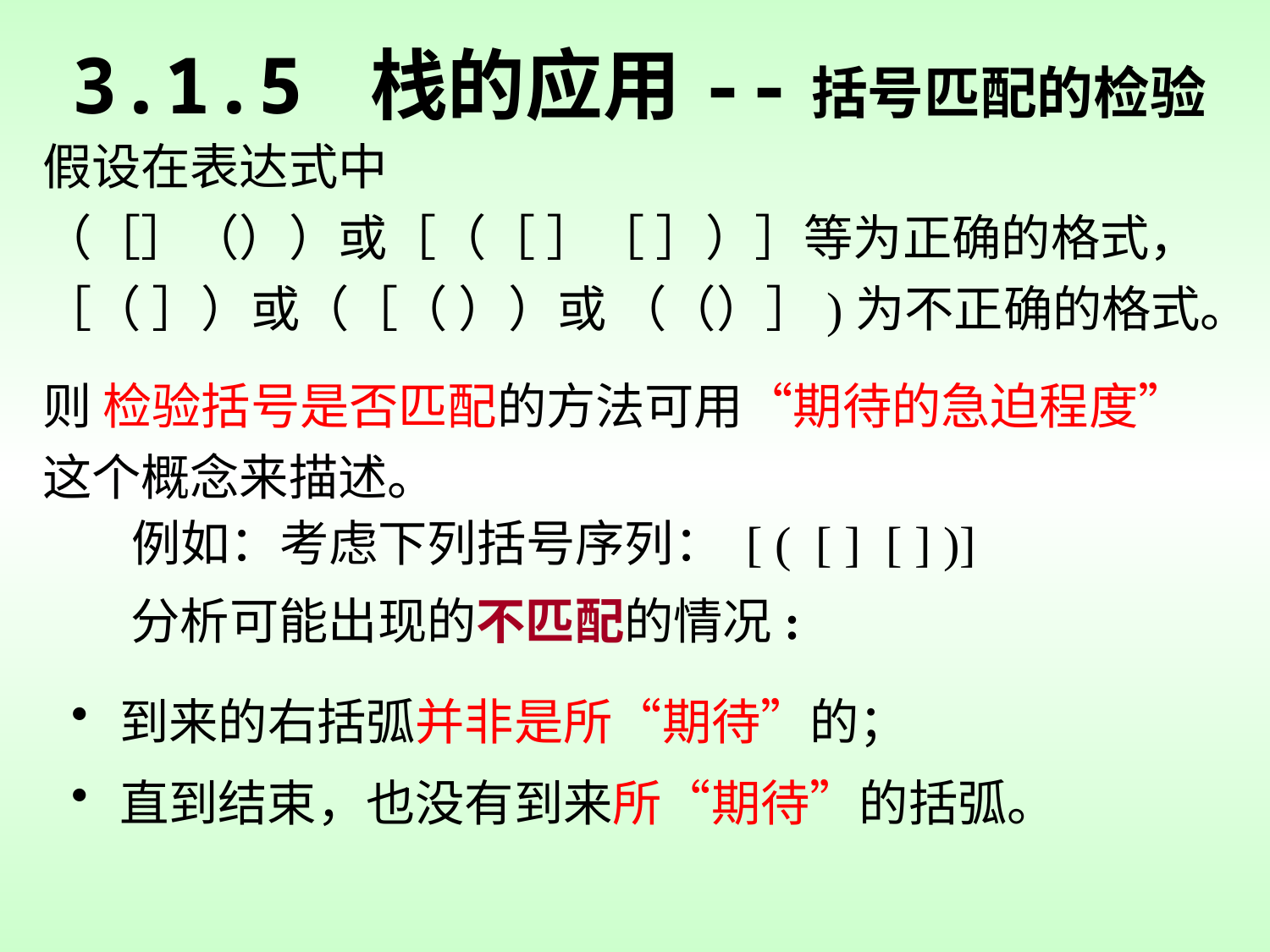

3.1.5 栈的应用--括号匹配的检验
假设在表达式中
（［］（））或［（［ ］［ ］）］等为正确的格式，
［（ ］）或（［（ ））或 （（）］)为不正确的格式。
则 检验括号是否匹配的方法可用“期待的急迫程度”这个概念来描述。
例如：考虑下列括号序列： [ (  [ ]  [ ] )]
       分析可能出现的不匹配的情况:
到来的右括弧并非是所“期待”的；
直到结束，也没有到来所“期待”的括弧。